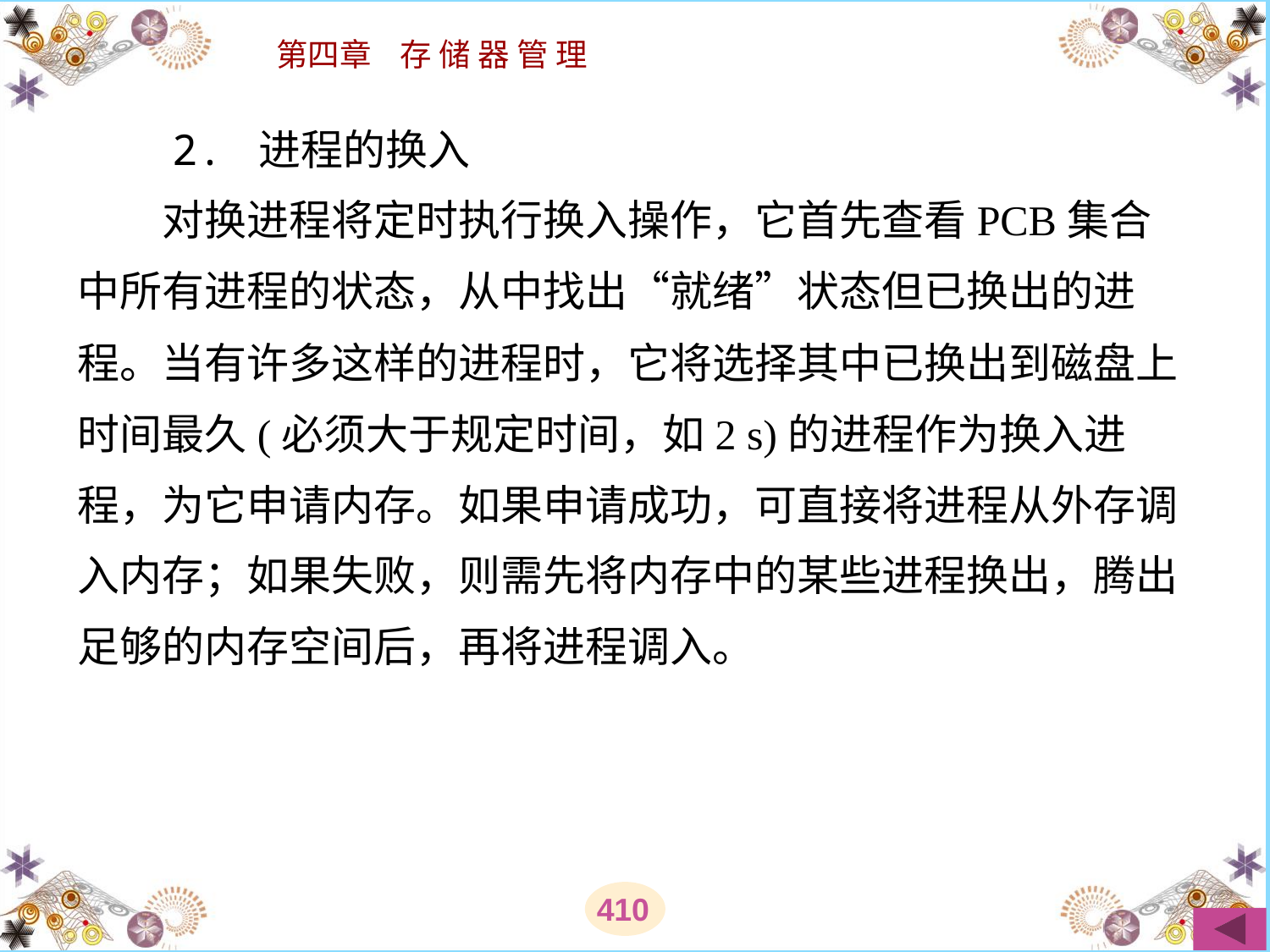

# 2. 进程的换入 　　对换进程将定时执行换入操作，它首先查看PCB集合中所有进程的状态，从中找出“就绪”状态但已换出的进程。当有许多这样的进程时，它将选择其中已换出到磁盘上时间最久(必须大于规定时间，如2 s)的进程作为换入进程，为它申请内存。如果申请成功，可直接将进程从外存调入内存；如果失败，则需先将内存中的某些进程换出，腾出足够的内存空间后，再将进程调入。